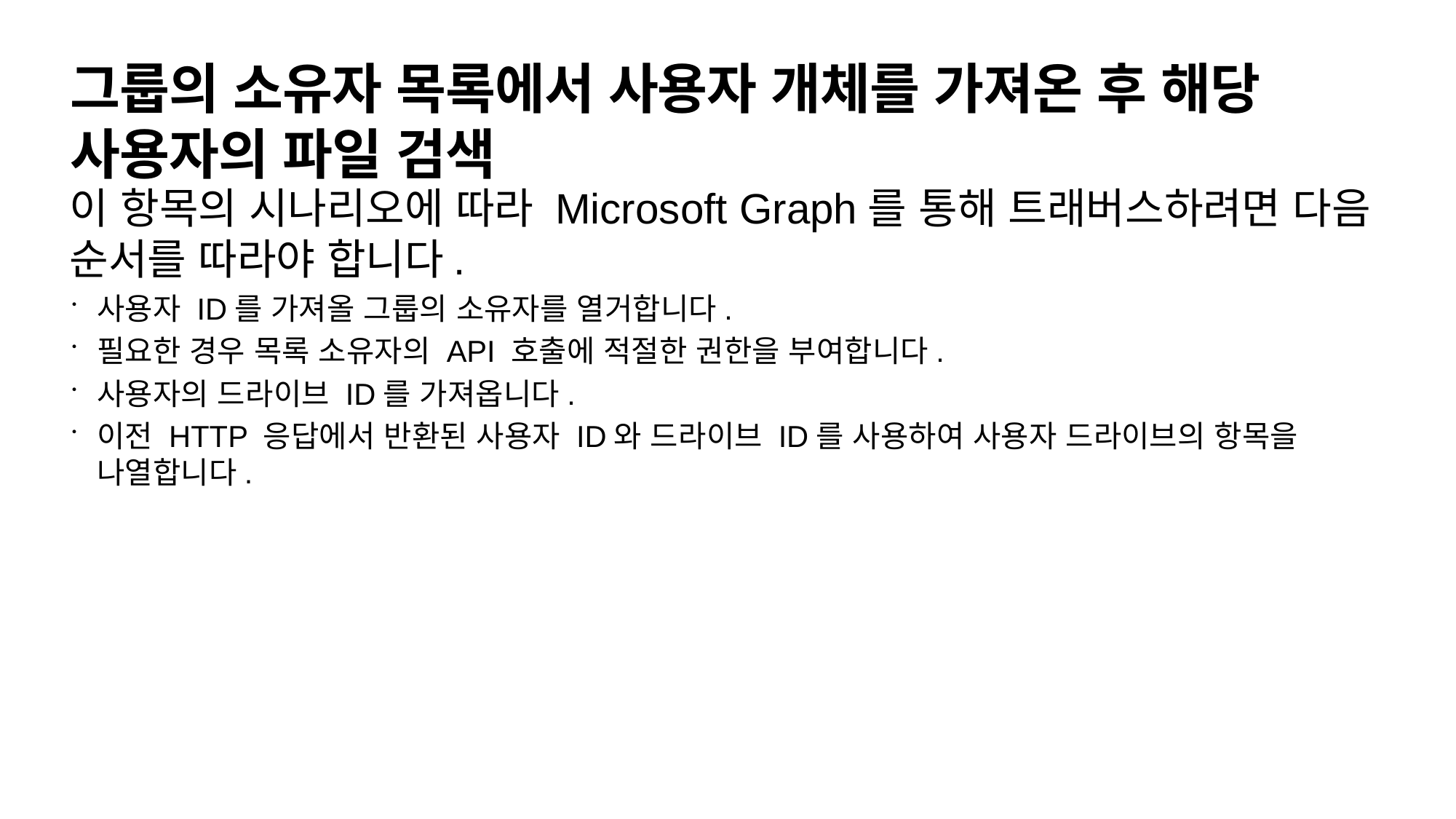

# 그룹의 소유자 목록에서 사용자 개체를 가져온 후 해당 사용자의 파일 검색
이 항목의 시나리오에 따라 Microsoft Graph를 통해 트래버스하려면 다음 순서를 따라야 합니다.
사용자 ID를 가져올 그룹의 소유자를 열거합니다.
필요한 경우 목록 소유자의 API 호출에 적절한 권한을 부여합니다.
사용자의 드라이브 ID를 가져옵니다.
이전 HTTP 응답에서 반환된 사용자 ID와 드라이브 ID를 사용하여 사용자 드라이브의 항목을 나열합니다.